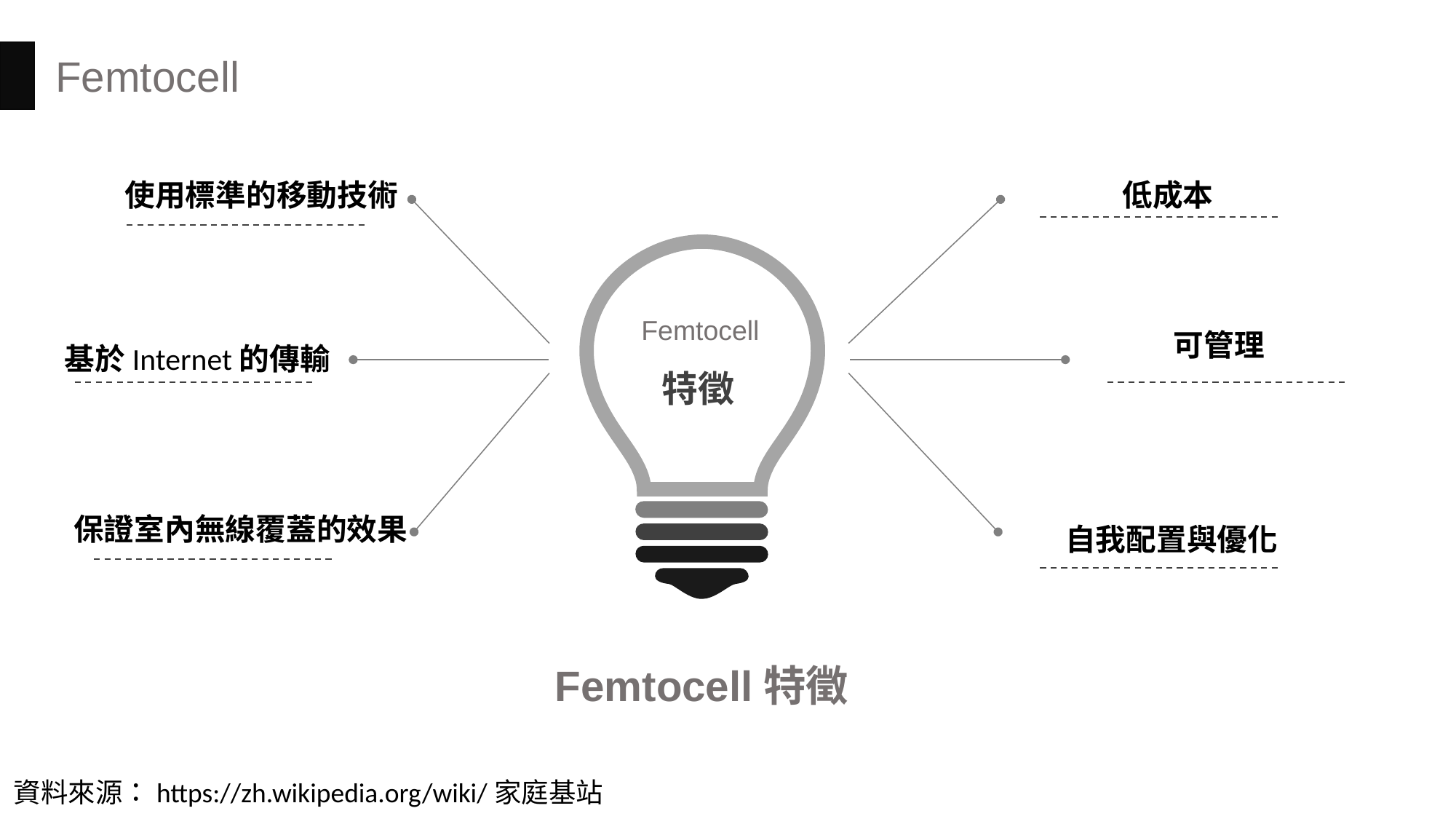

Femtocell
使用標準的移動技術
低成本

Femtocell
特徵
可管理
基於Internet的傳輸
保證室內無線覆蓋的效果
自我配置與優化
Femtocell特徵
資料來源：https://zh.wikipedia.org/wiki/家庭基站